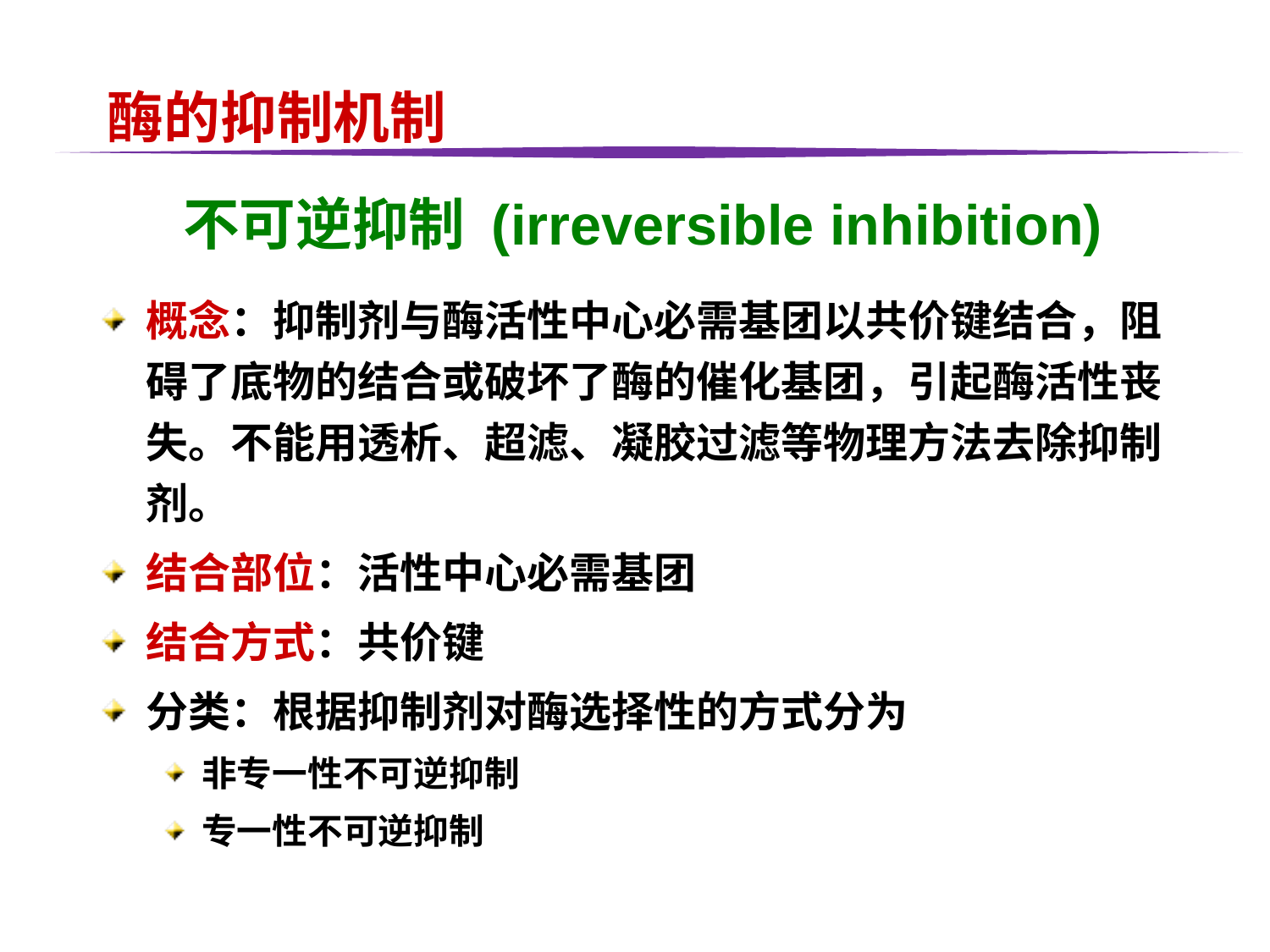

酶的抑制机制
# 不可逆抑制 (irreversible inhibition)
概念：抑制剂与酶活性中心必需基团以共价键结合，阻碍了底物的结合或破坏了酶的催化基团，引起酶活性丧失。不能用透析、超滤、凝胶过滤等物理方法去除抑制剂。
结合部位：活性中心必需基团
结合方式：共价键
分类：根据抑制剂对酶选择性的方式分为
非专一性不可逆抑制
专一性不可逆抑制